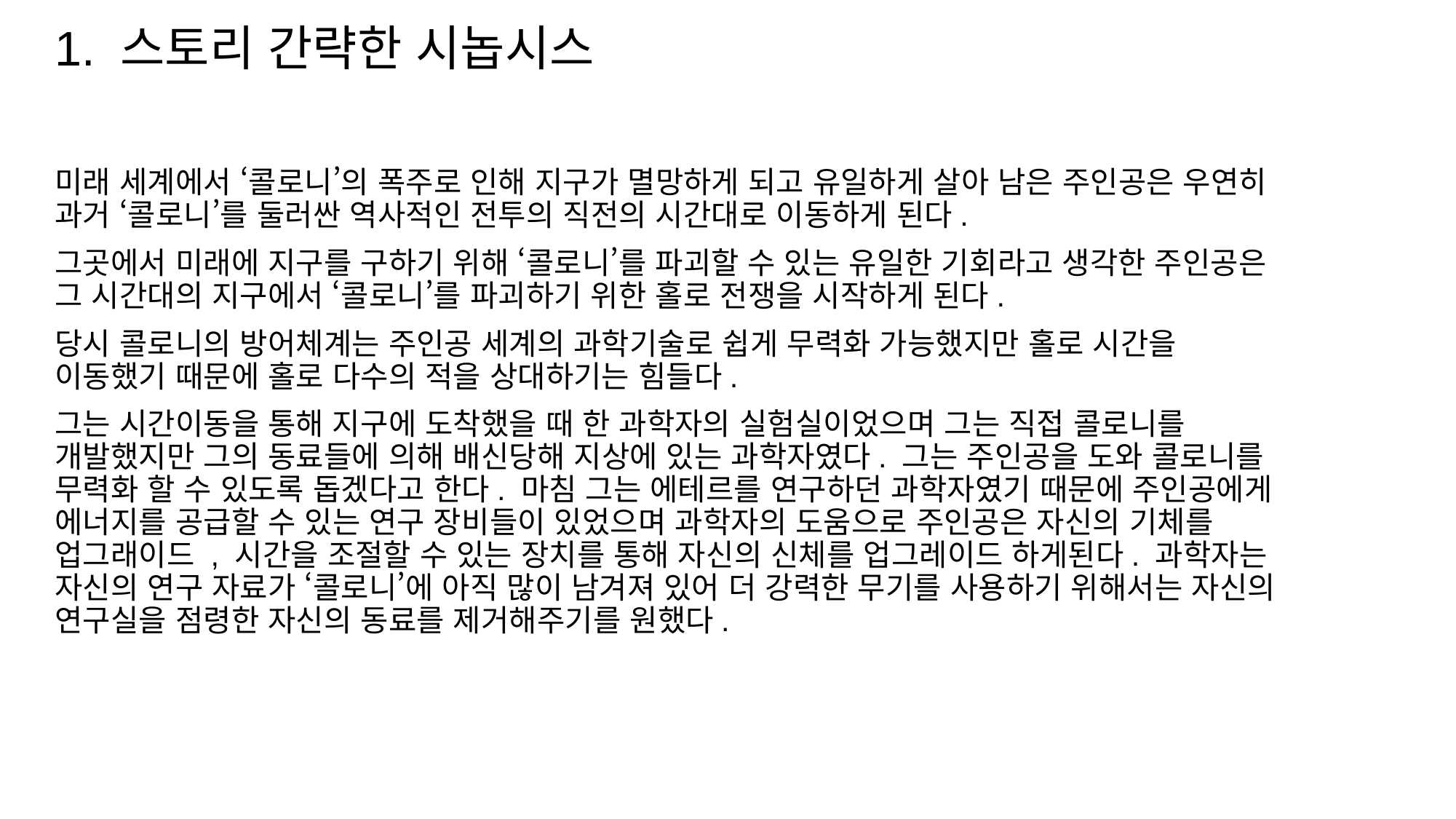

# 1. 스토리 간략한 시놉시스
미래 세계에서 ‘콜로니’의 폭주로 인해 지구가 멸망하게 되고 유일하게 살아 남은 주인공은 우연히 과거 ‘콜로니’를 둘러싼 역사적인 전투의 직전의 시간대로 이동하게 된다.
그곳에서 미래에 지구를 구하기 위해 ‘콜로니’를 파괴할 수 있는 유일한 기회라고 생각한 주인공은 그 시간대의 지구에서 ‘콜로니’를 파괴하기 위한 홀로 전쟁을 시작하게 된다.
당시 콜로니의 방어체계는 주인공 세계의 과학기술로 쉽게 무력화 가능했지만 홀로 시간을 이동했기 때문에 홀로 다수의 적을 상대하기는 힘들다.
그는 시간이동을 통해 지구에 도착했을 때 한 과학자의 실험실이었으며 그는 직접 콜로니를 개발했지만 그의 동료들에 의해 배신당해 지상에 있는 과학자였다. 그는 주인공을 도와 콜로니를 무력화 할 수 있도록 돕겠다고 한다. 마침 그는 에테르를 연구하던 과학자였기 때문에 주인공에게 에너지를 공급할 수 있는 연구 장비들이 있었으며 과학자의 도움으로 주인공은 자신의 기체를 업그래이드 , 시간을 조절할 수 있는 장치를 통해 자신의 신체를 업그레이드 하게된다. 과학자는 자신의 연구 자료가 ‘콜로니’에 아직 많이 남겨져 있어 더 강력한 무기를 사용하기 위해서는 자신의 연구실을 점령한 자신의 동료를 제거해주기를 원했다.